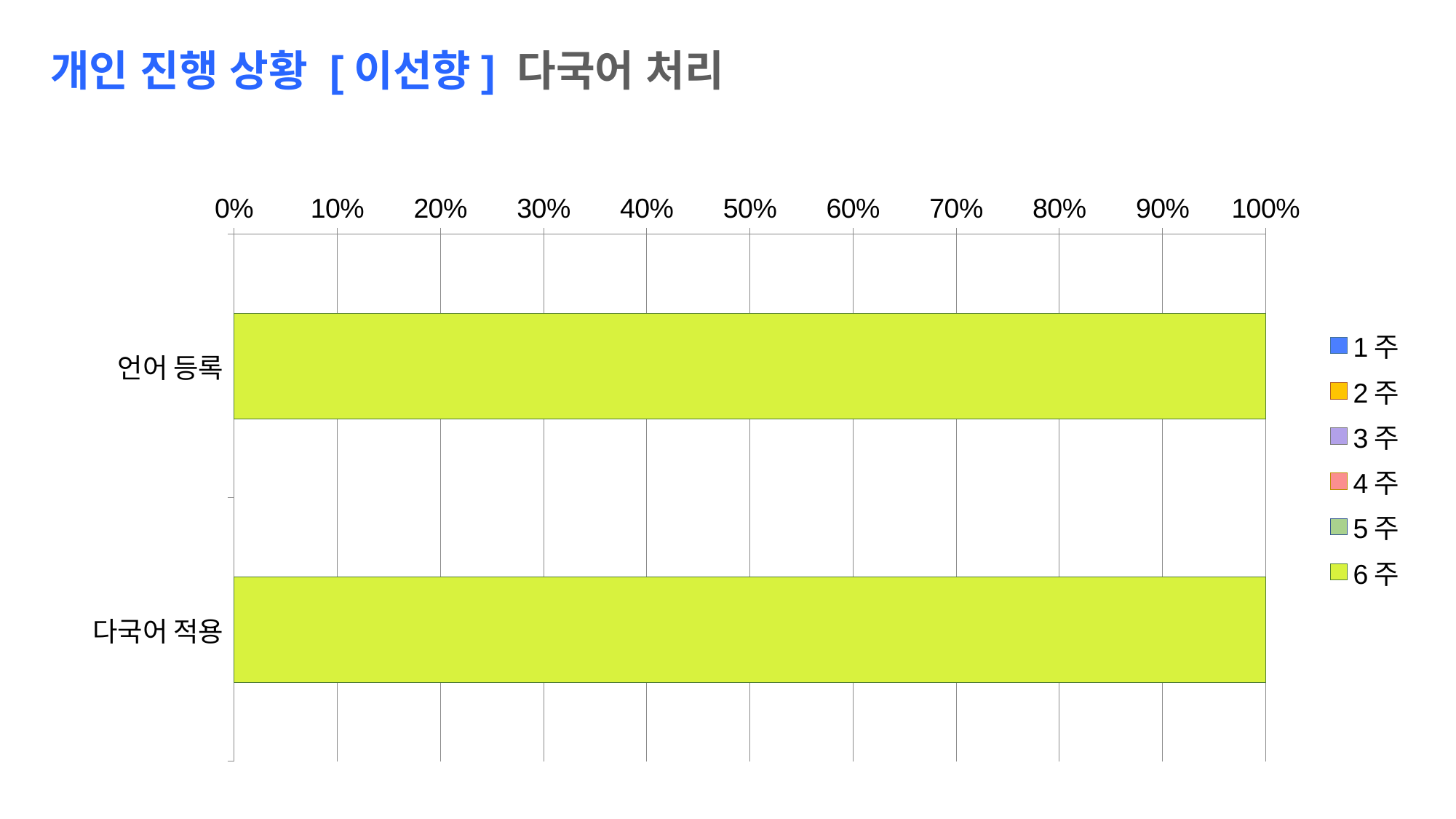

개인 진행 상황 [이선향] 다국어 처리

### Chart

| Category | 1주 | 2주 | 3주 | 4주 | 5주 | 6주 |
|---|---|---|---|---|---|---|
| 언어 등록 | None | None | None | None | None | 10.0 |
| 다국어 적용 | None | None | None | None | None | 10.0 |